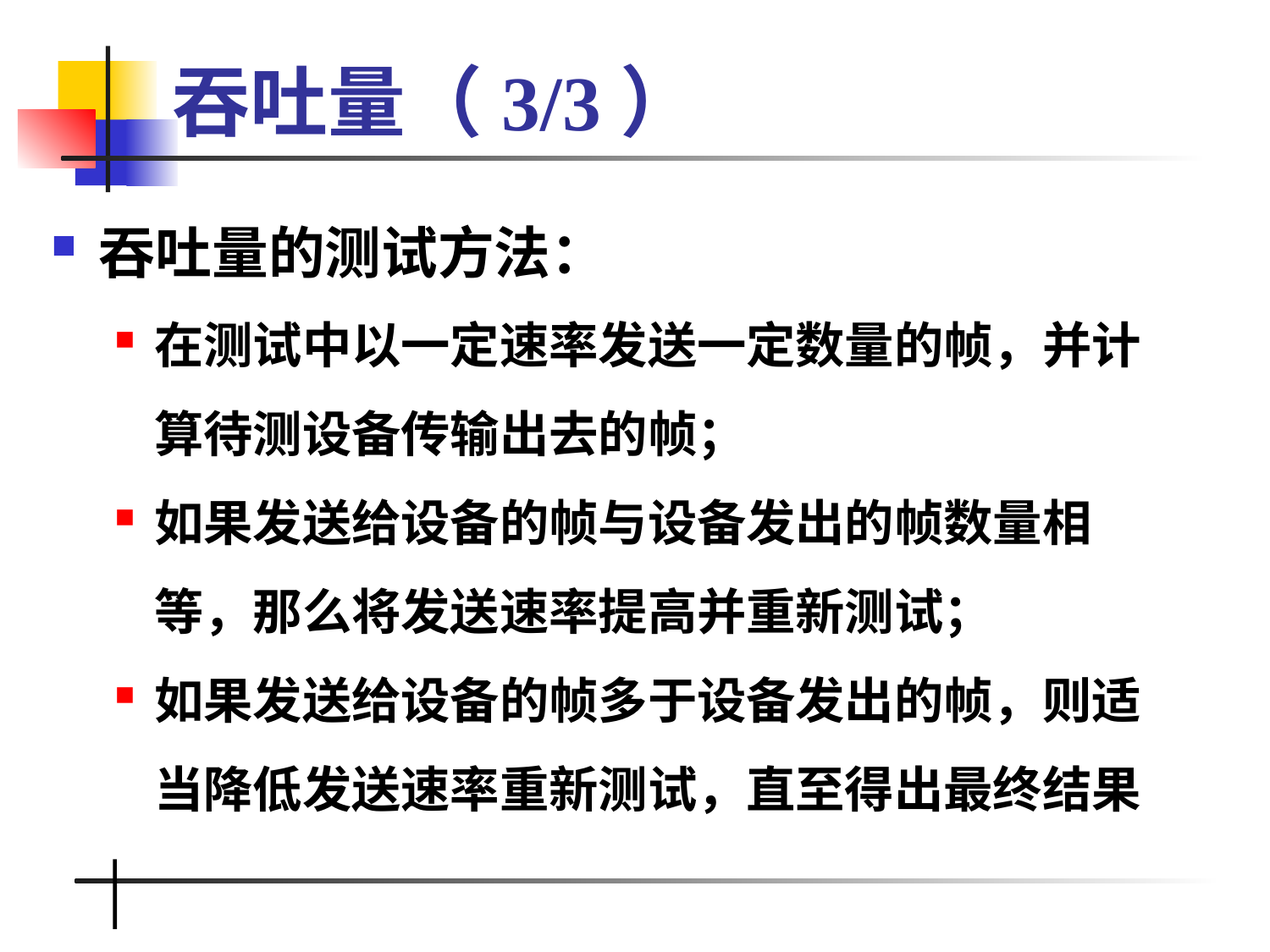

# 吞吐量（3/3）
吞吐量的测试方法：
在测试中以一定速率发送一定数量的帧，并计算待测设备传输出去的帧；
如果发送给设备的帧与设备发出的帧数量相等，那么将发送速率提高并重新测试；
如果发送给设备的帧多于设备发出的帧，则适当降低发送速率重新测试，直至得出最终结果